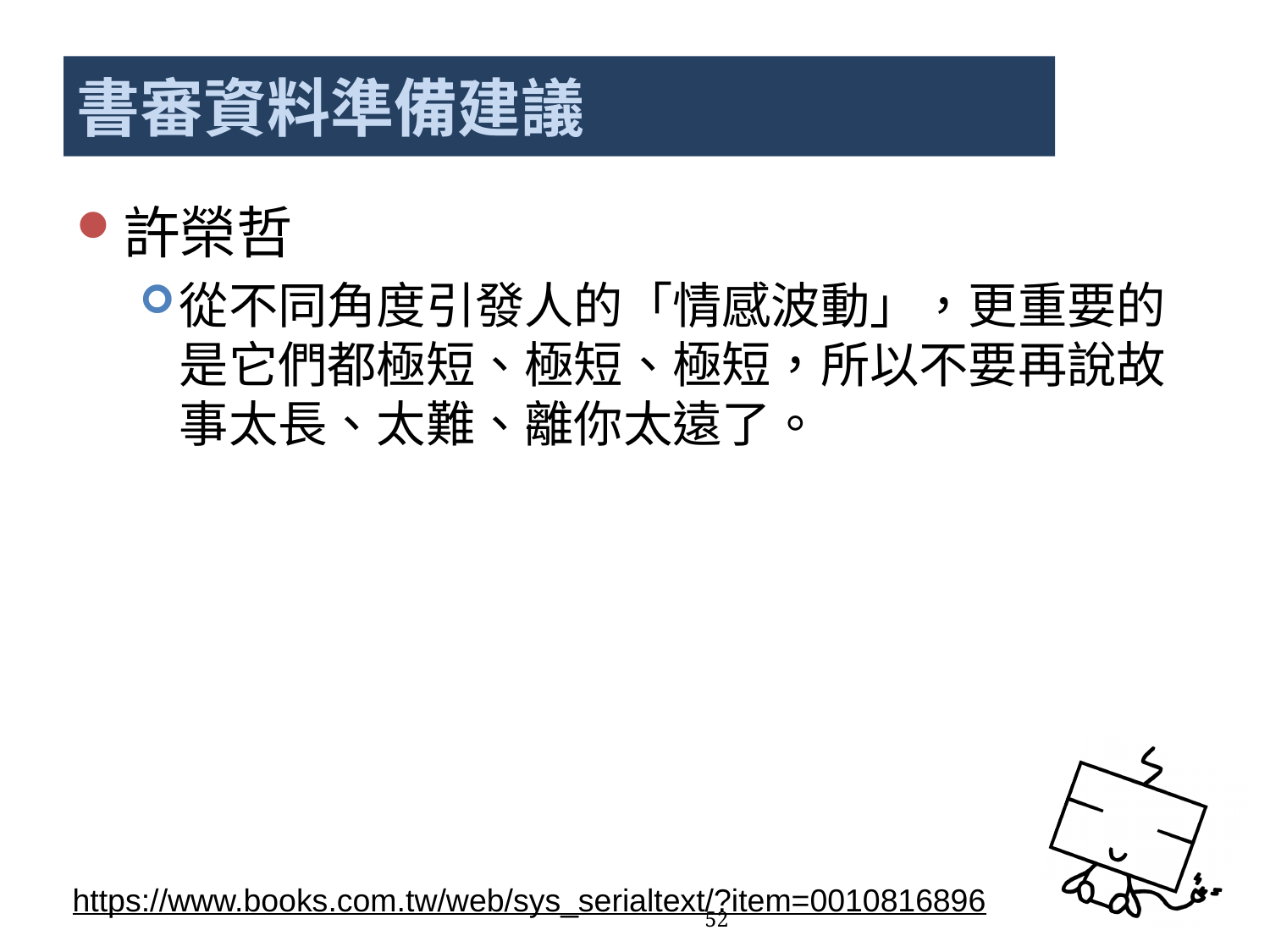

# 書審資料準備建議
許榮哲
從不同角度引發人的「情感波動」，更重要的是它們都極短、極短、極短，所以不要再說故事太長、太難、離你太遠了。
https://www.books.com.tw/web/sys_serialtext/?item=0010816896
52